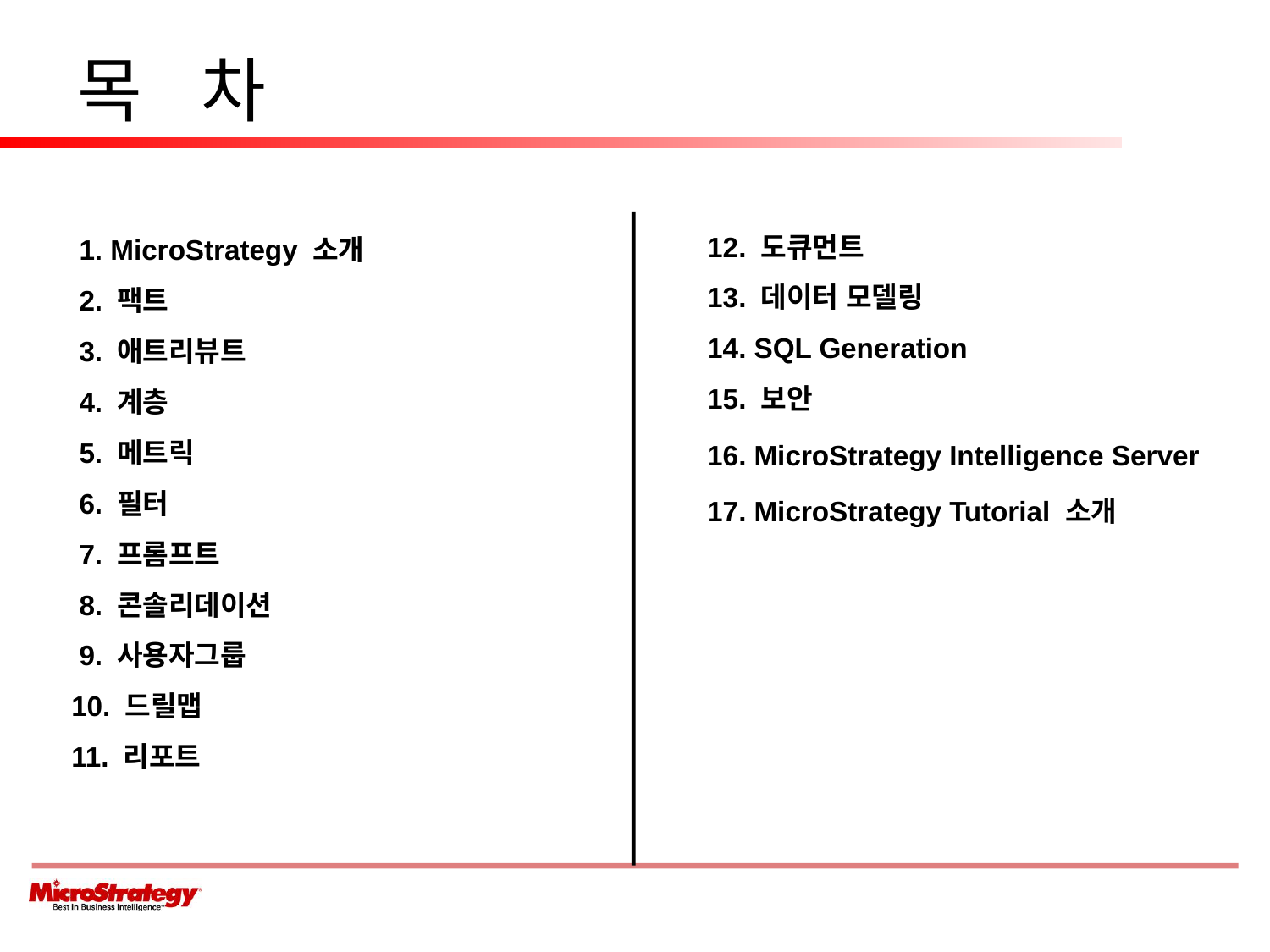

# 목   차
 12. 도큐먼트
 13. 데이터 모델링
 14. SQL Generation
 15. 보안
 16. MicroStrategy Intelligence Server
 17. MicroStrategy Tutorial 소개

 1. MicroStrategy 소개
 2. 팩트
 3. 애트리뷰트
 4. 계층
 5. 메트릭
 6. 필터
 7. 프롬프트
 8. 콘솔리데이션
 9. 사용자그룹
10. 드릴맵
11. 리포트